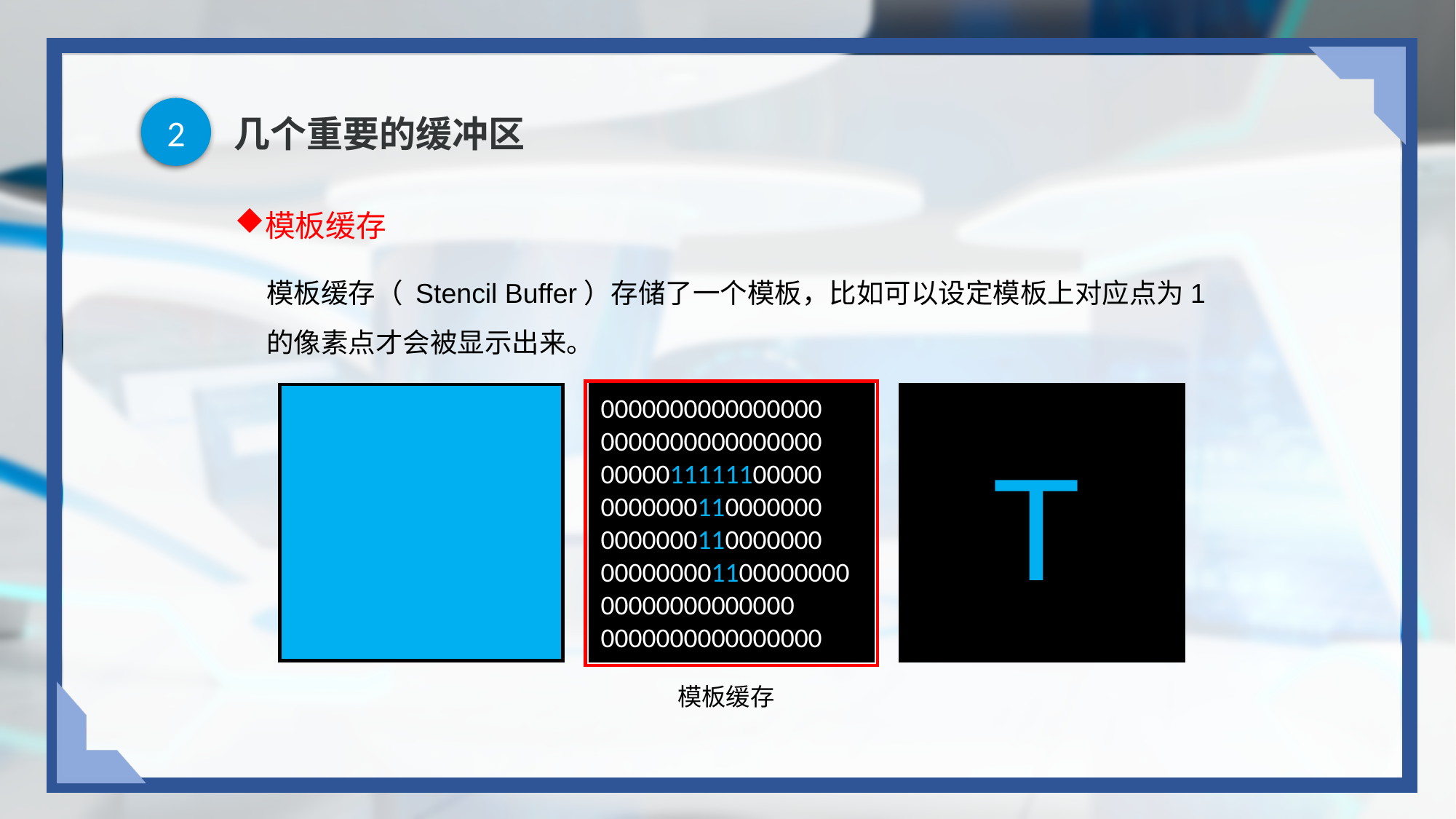

2
# 几个重要的缓冲区
模板缓存
模板缓存（ Stencil Buffer）存储了一个模板，比如可以设定模板上对应点为1的像素点才会被显示出来。

0000000000000000
0000000000000000
0000011111100000
0000000110000000
0000000110000000
00000000110000000000000000000000
0000000000000000

T
模板缓存